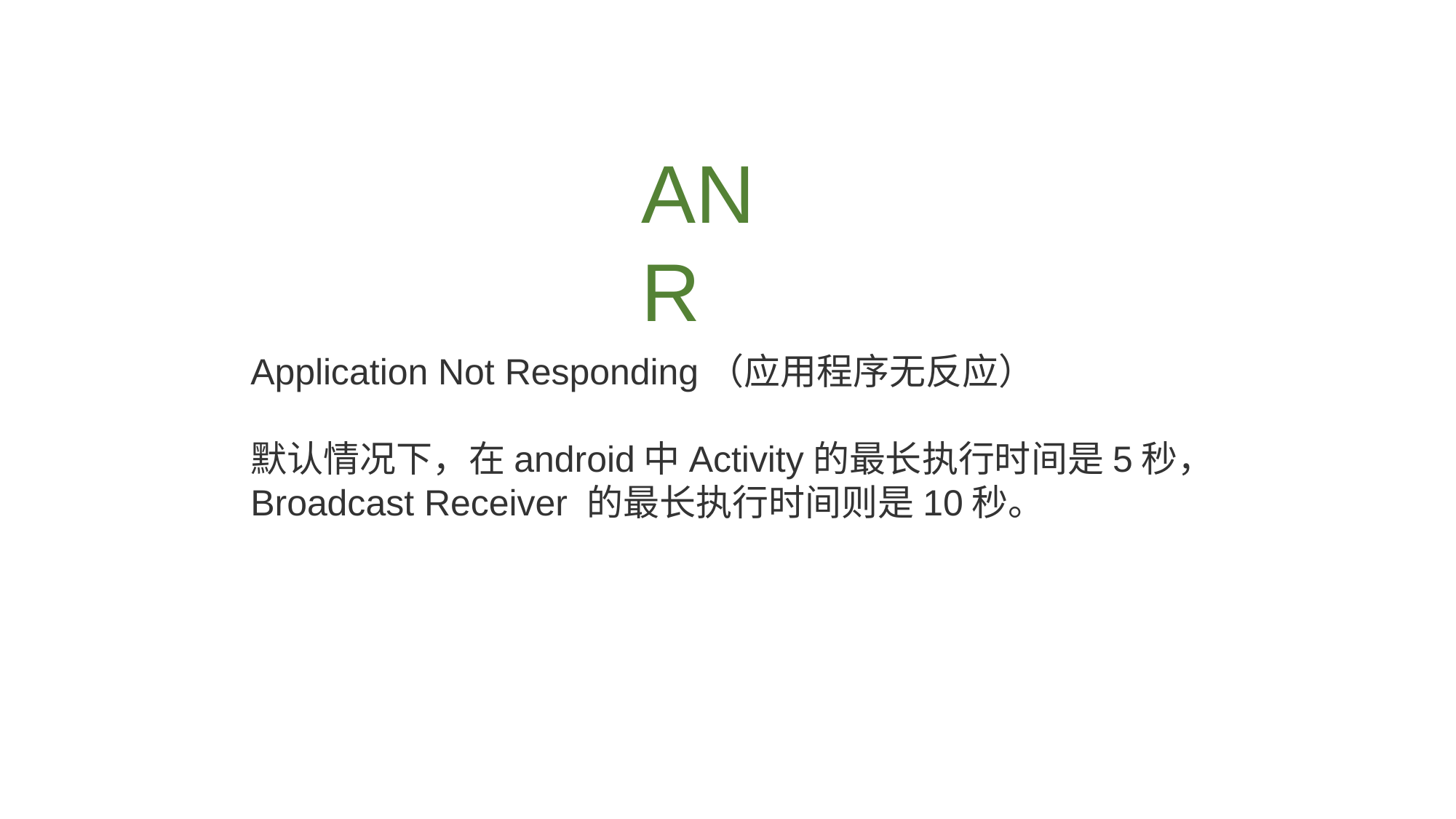

ANR
Application Not Responding（应用程序无反应）

默认情况下，在android中Activity的最长执行时间是5秒，Broadcast Receiver 的最长执行时间则是10秒。